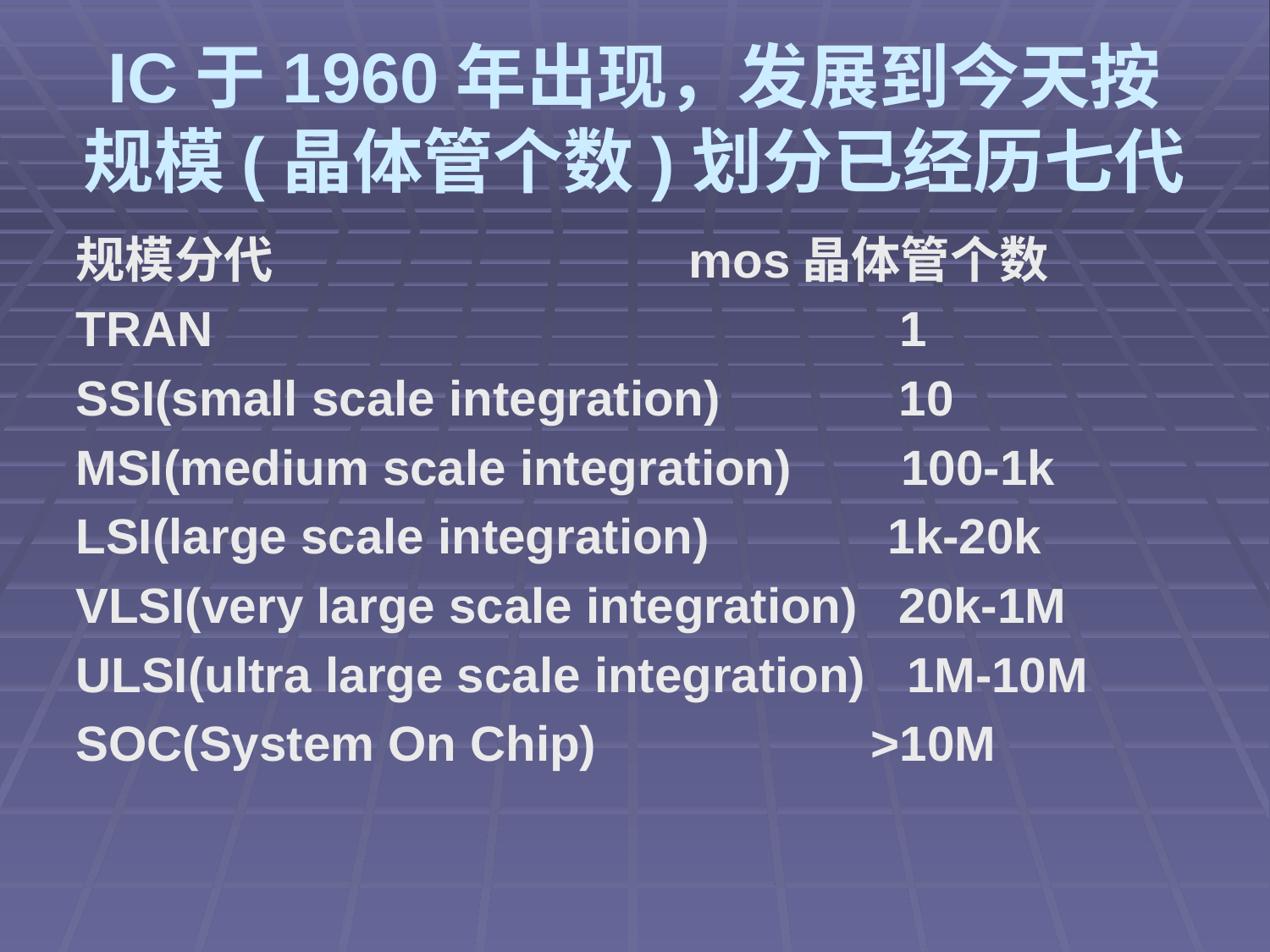

# IC于1960年出现，发展到今天按规模(晶体管个数)划分已经历七代
规模分代                                    mos晶体管个数
TRAN                                                  1
SSI(small scale integration)             10
MSI(medium scale integration)        100-1k
LSI(large scale integration)             1k-20k
VLSI(very large scale integration)   20k-1M
ULSI(ultra large scale integration)   1M-10M
SOC(System On Chip)                    >10M